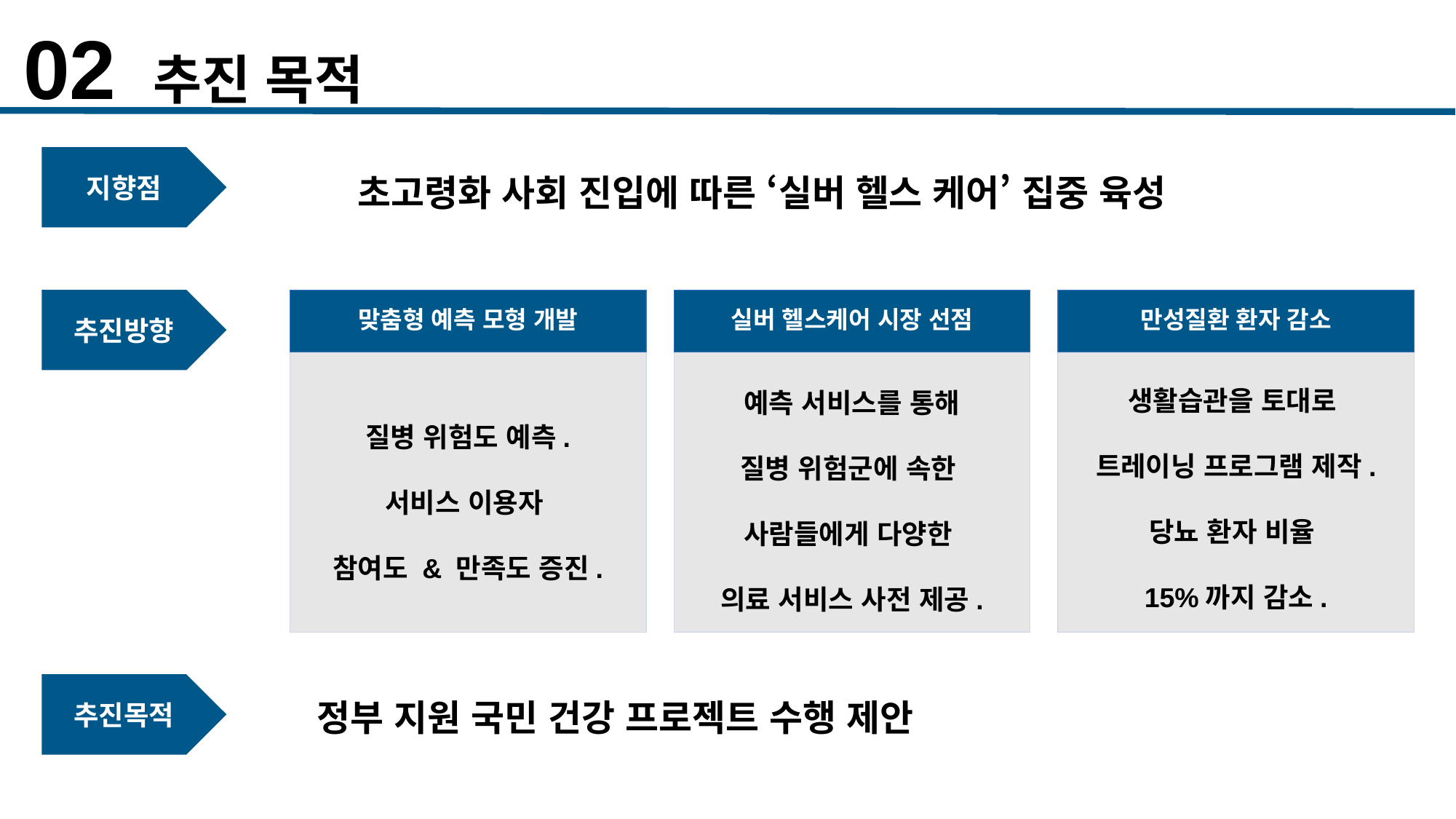

02 추진 목적
지향점
초고령화 사회 진입에 따른 ‘실버 헬스 케어’ 집중 육성
추진방향

맞춤형 예측 모형 개발

실버 헬스케어 시장 선점

만성질환 환자 감소

생활습관을 토대로
트레이닝 프로그램 제작.
당뇨 환자 비율
15%까지 감소.
예측 서비스를 통해
질병 위험군에 속한
사람들에게 다양한
의료 서비스 사전 제공.
질병 위험도 예측.
서비스 이용자
참여도 & 만족도 증진.

정부 지원 국민 건강 프로젝트 수행 제안
추진목적